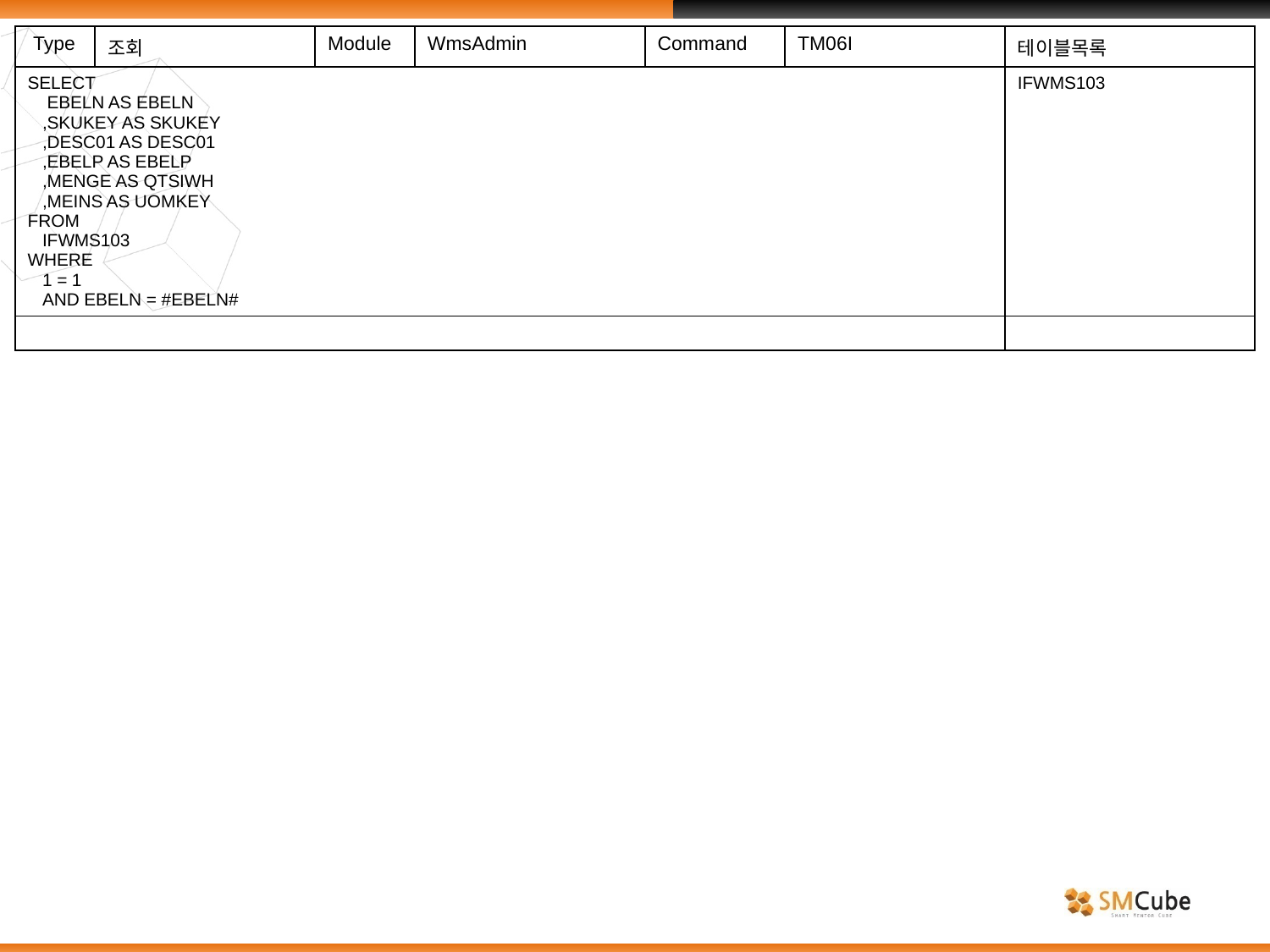

| Type | 조회 | Module | WmsAdmin | Command | TM06I | 테이블목록 |
| --- | --- | --- | --- | --- | --- | --- |
| SELECT EBELN AS EBELN ,SKUKEY AS SKUKEY ,DESC01 AS DESC01 ,EBELP AS EBELP ,MENGE AS QTSIWH ,MEINS AS UOMKEY FROM IFWMS103 WHERE 1 = 1 AND EBELN = #EBELN# |  |  |  |  |  | IFWMS103 |
|  |  |  |  |  |  |  |